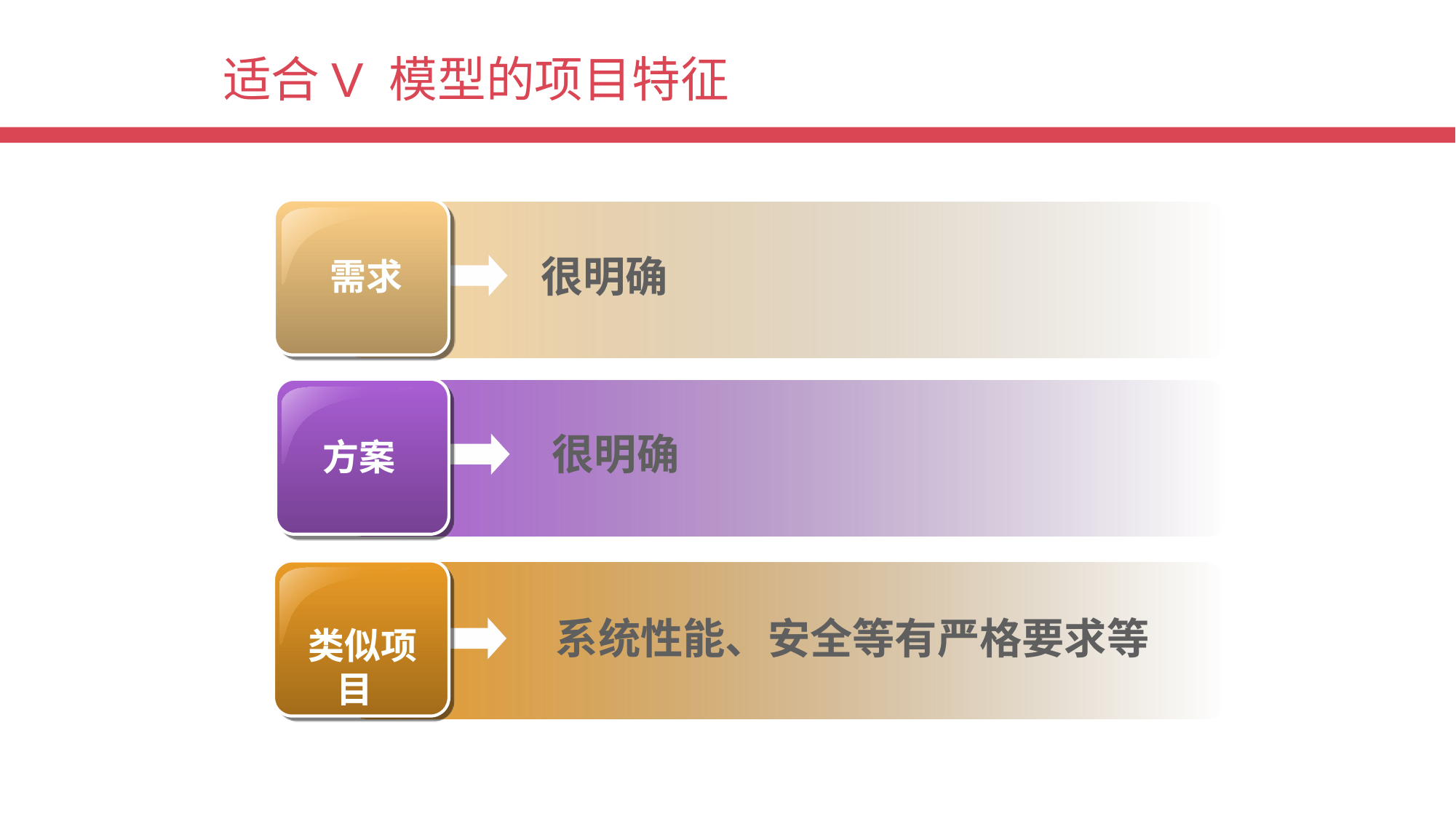

# 适合V 模型的项目特征

很明确
 需求

很明确
方案

系统性能、安全等有严格要求等
 类似项目

74